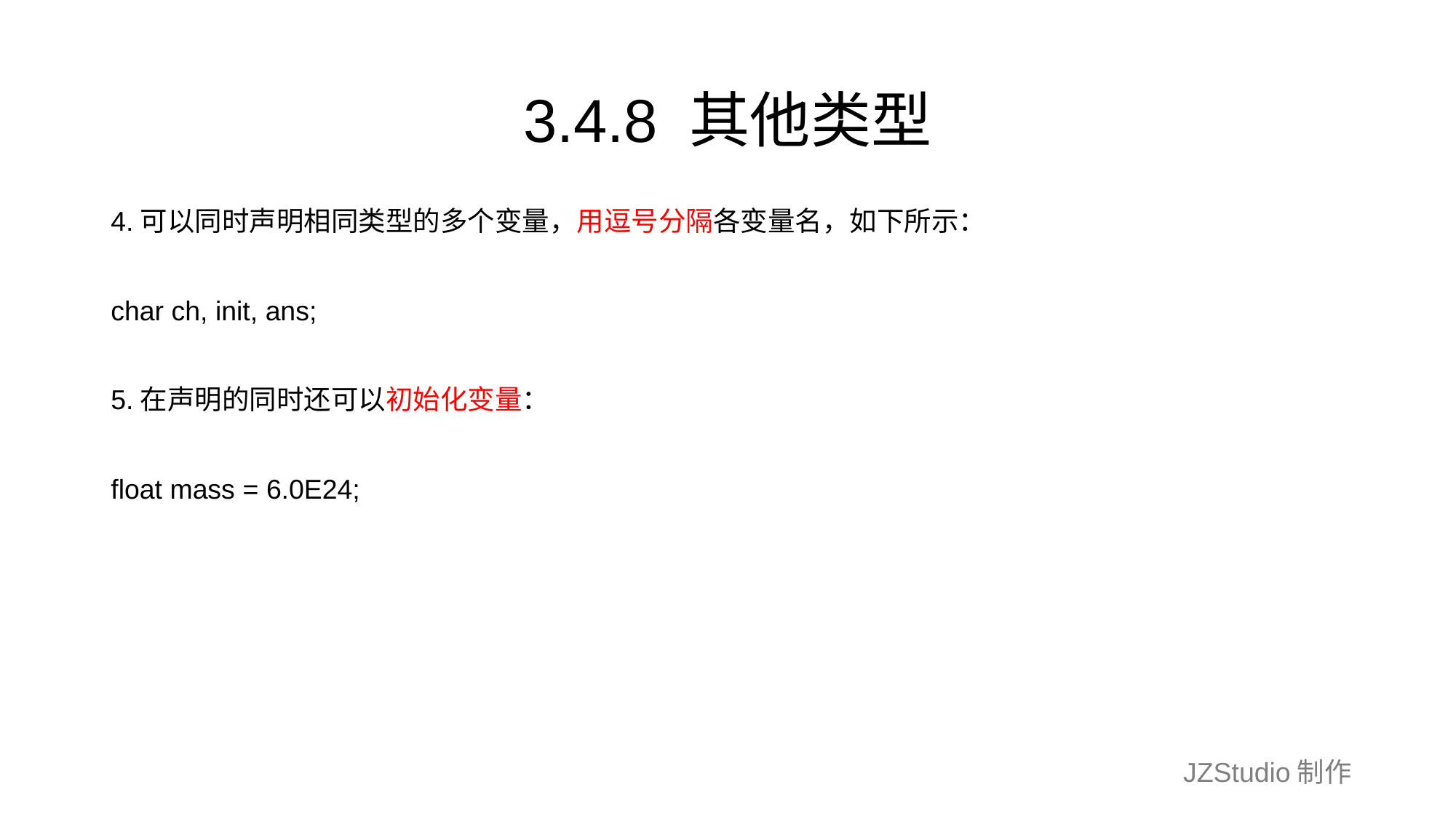

# 3.4.8 其他类型
4.可以同时声明相同类型的多个变量，用逗号分隔各变量名，如下所示：

char ch, init, ans;

5.在声明的同时还可以初始化变量：

float mass = 6.0E24;